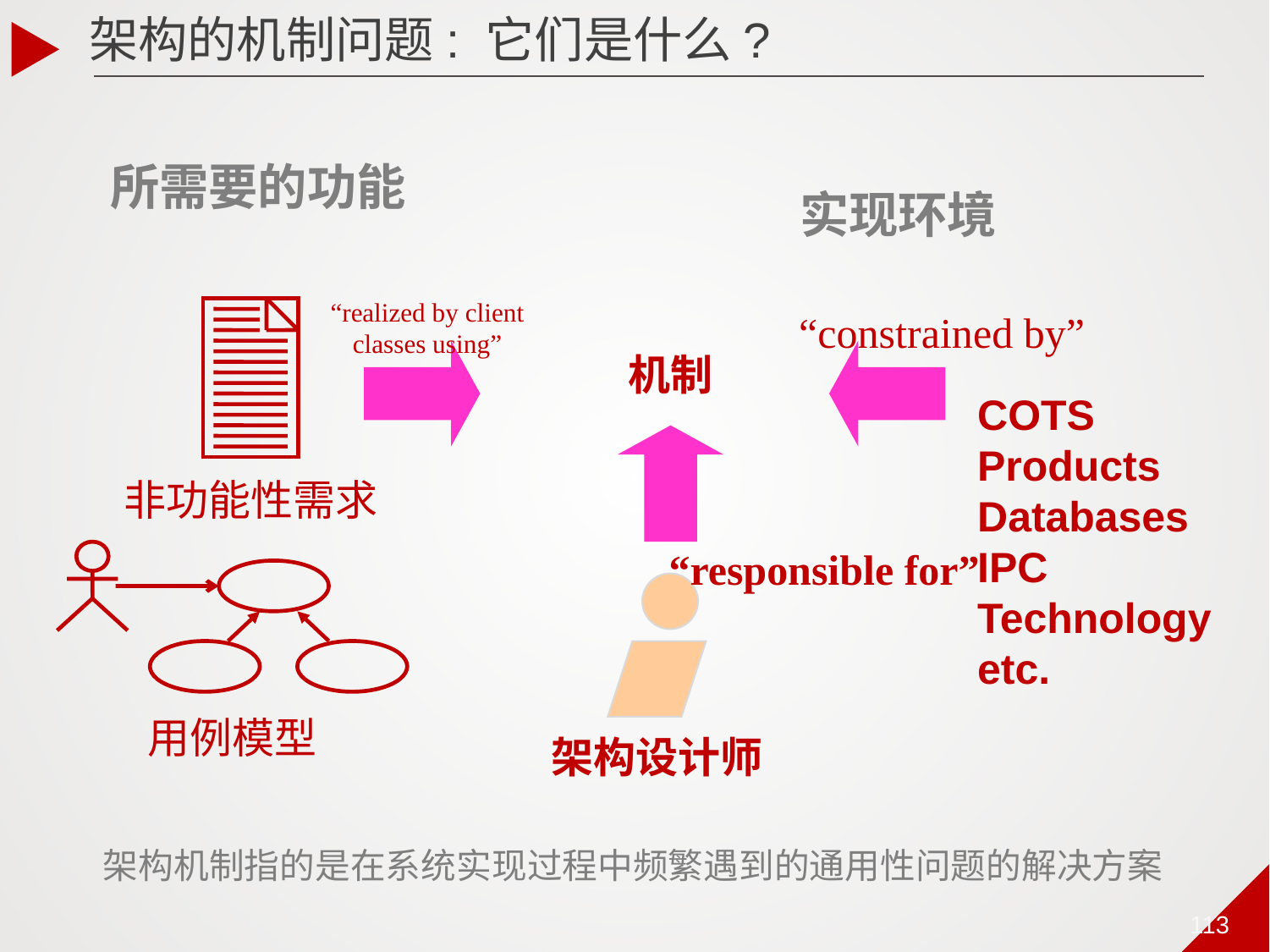

# 架构的机制问题: 它们是什么?

所需要的功能
实现环境
“realized by client classes using”
“constrained by”

非功能性需求

机制

COTS Products
Databases
IPC Technology
etc.

“responsible for”

用例模型

架构设计师
架构机制指的是在系统实现过程中频繁遇到的通用性问题的解决方案